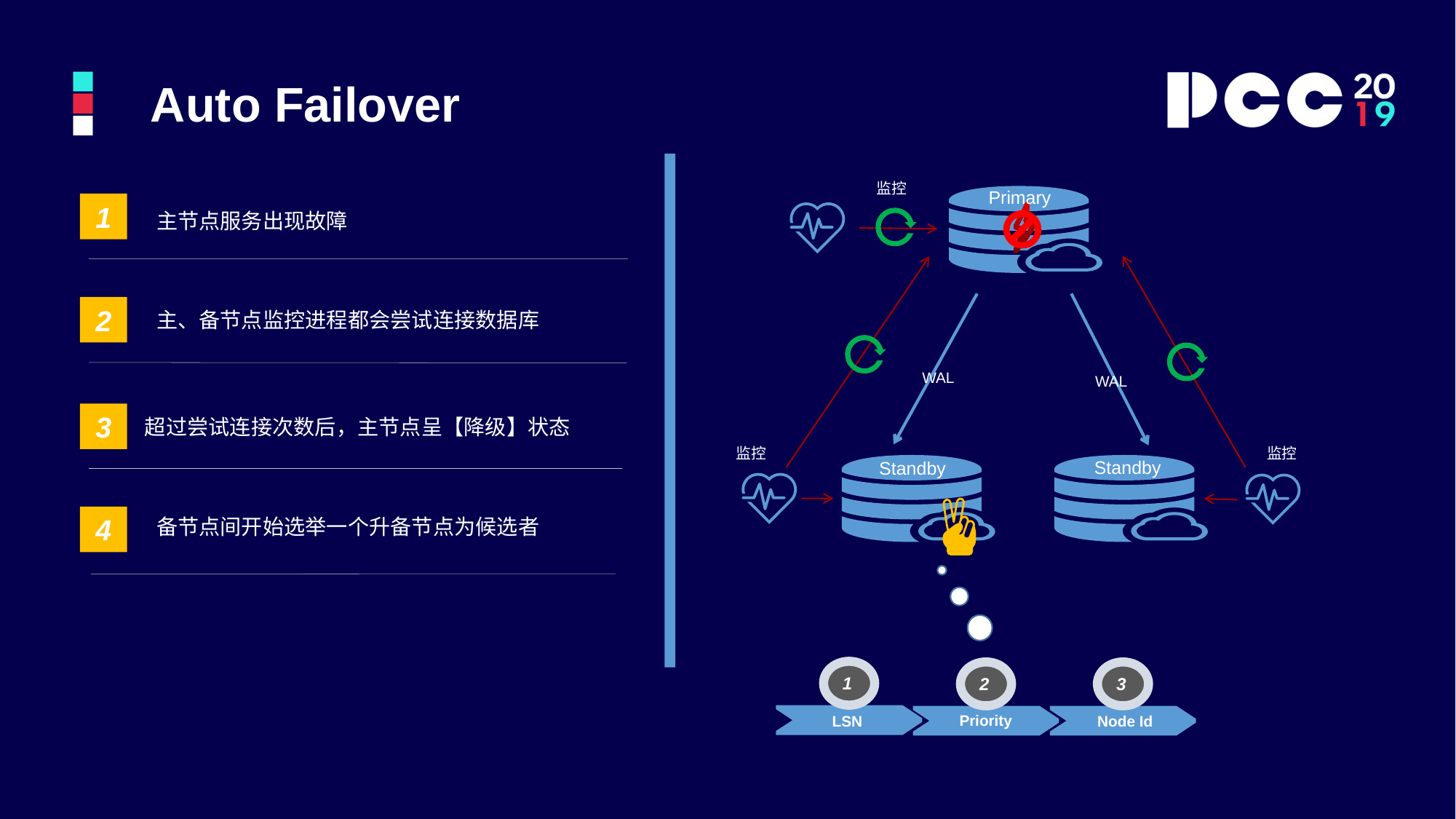

Auto Failover

监控
Primary

1

主节点服务出现故障

2
主、备节点监控进程都会尝试连接数据库

WAL
WAL
3
        超过尝试连接次数后，主节点呈【降级】状态
监控
监控
Standby
Standby

4
备节点间开始选举一个升备节点为候选者

1
2
3

Priority

Node Id
LSN
9